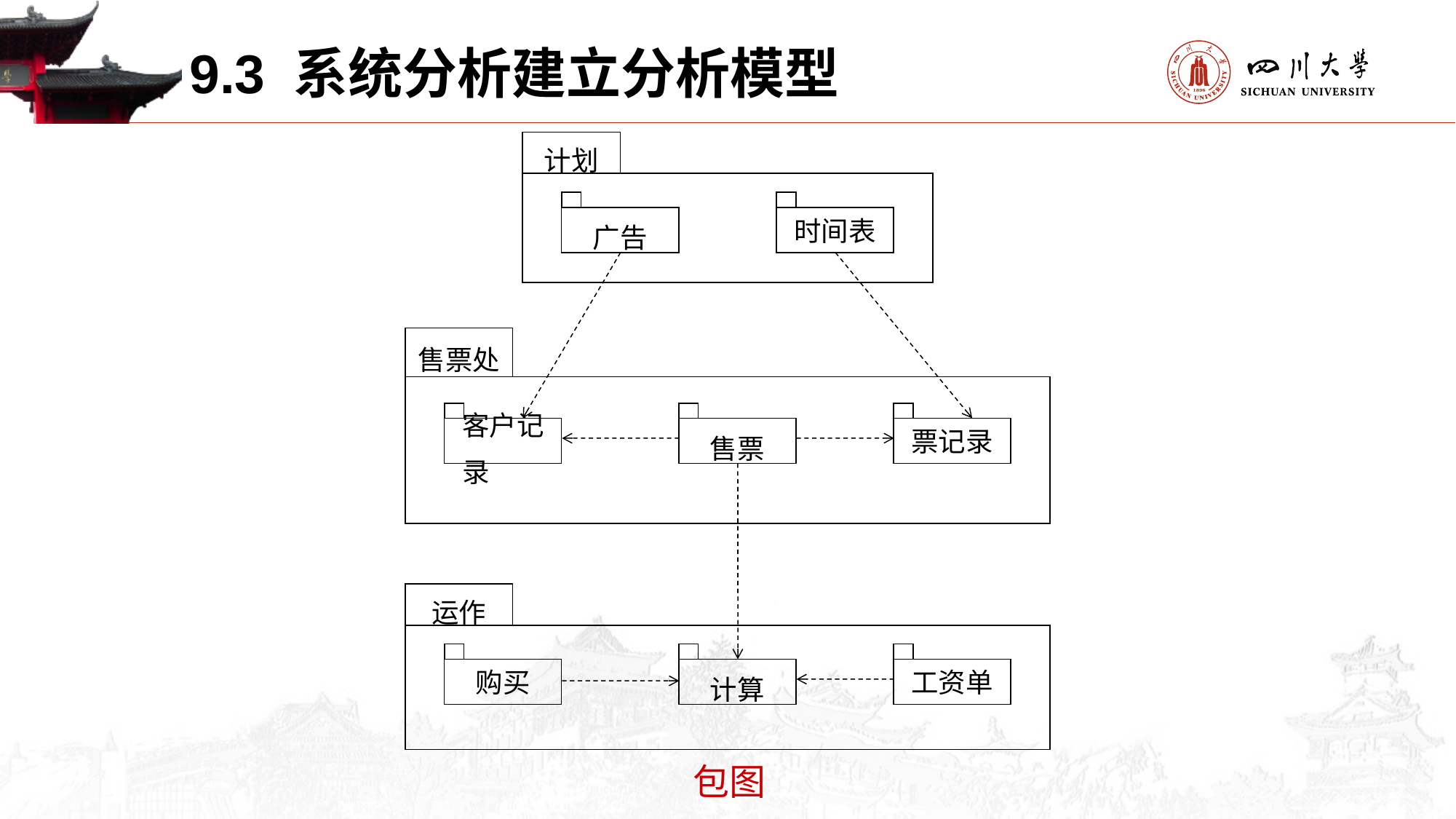

9.3 系统分析建立分析模型

计划

广告

时间表
售票处

客户记录

售票

票记录
运作

购买

计算

工资单
包图